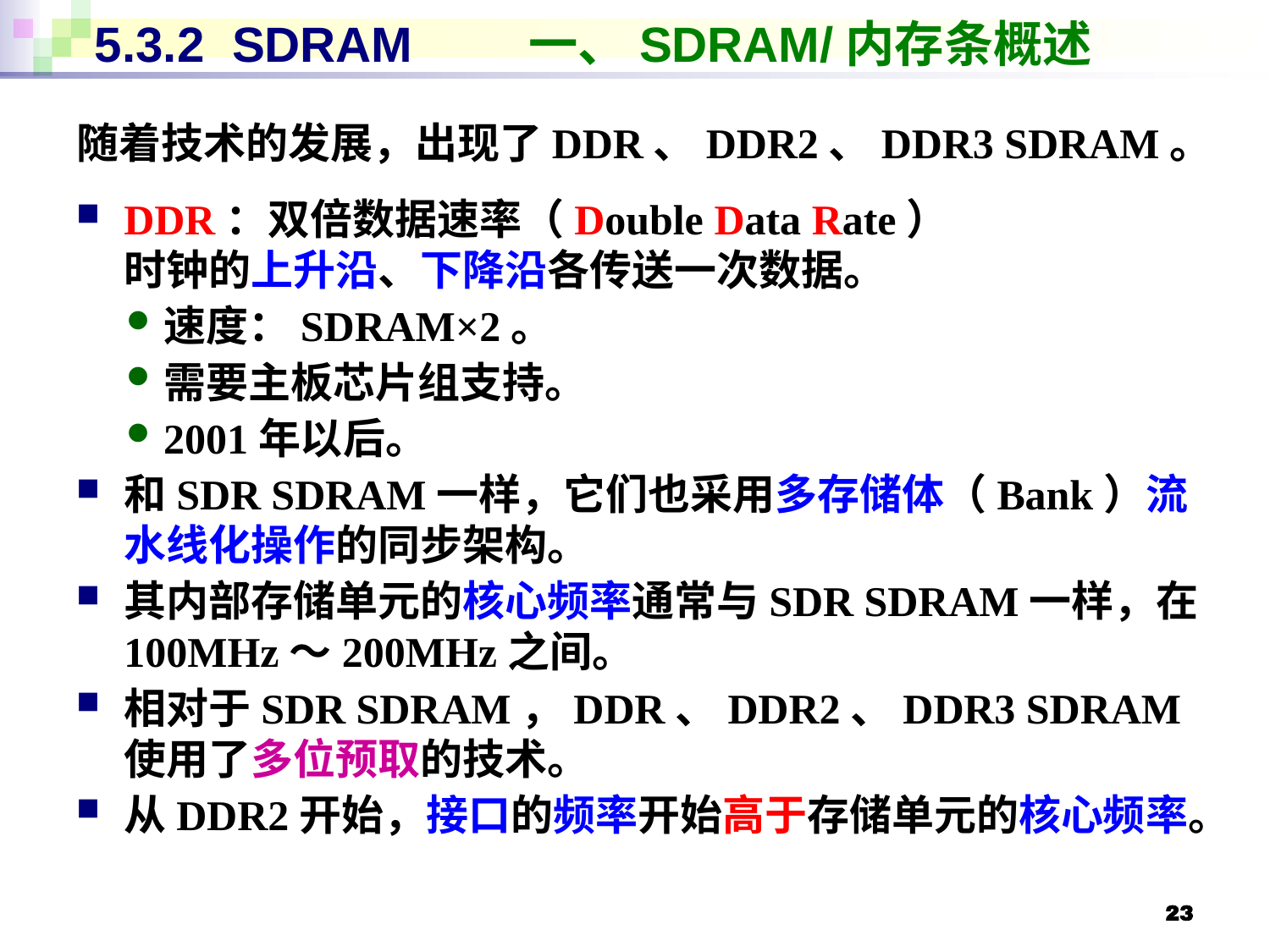

# 5.3.2  SDRAM	   一、SDRAM/内存条概述
随着技术的发展，出现了DDR、DDR2、DDR3 SDRAM。
DDR：双倍数据速率（Double Data Rate）
时钟的上升沿、下降沿各传送一次数据。
速度：SDRAM×2。
需要主板芯片组支持。
2001年以后。
和SDR SDRAM一样，它们也采用多存储体（Bank）流水线化操作的同步架构。
其内部存储单元的核心频率通常与SDR SDRAM一样，在100MHz～200MHz之间。
相对于SDR SDRAM，DDR、DDR2、DDR3 SDRAM使用了多位预取的技术。
从DDR2开始，接口的频率开始高于存储单元的核心频率。
23